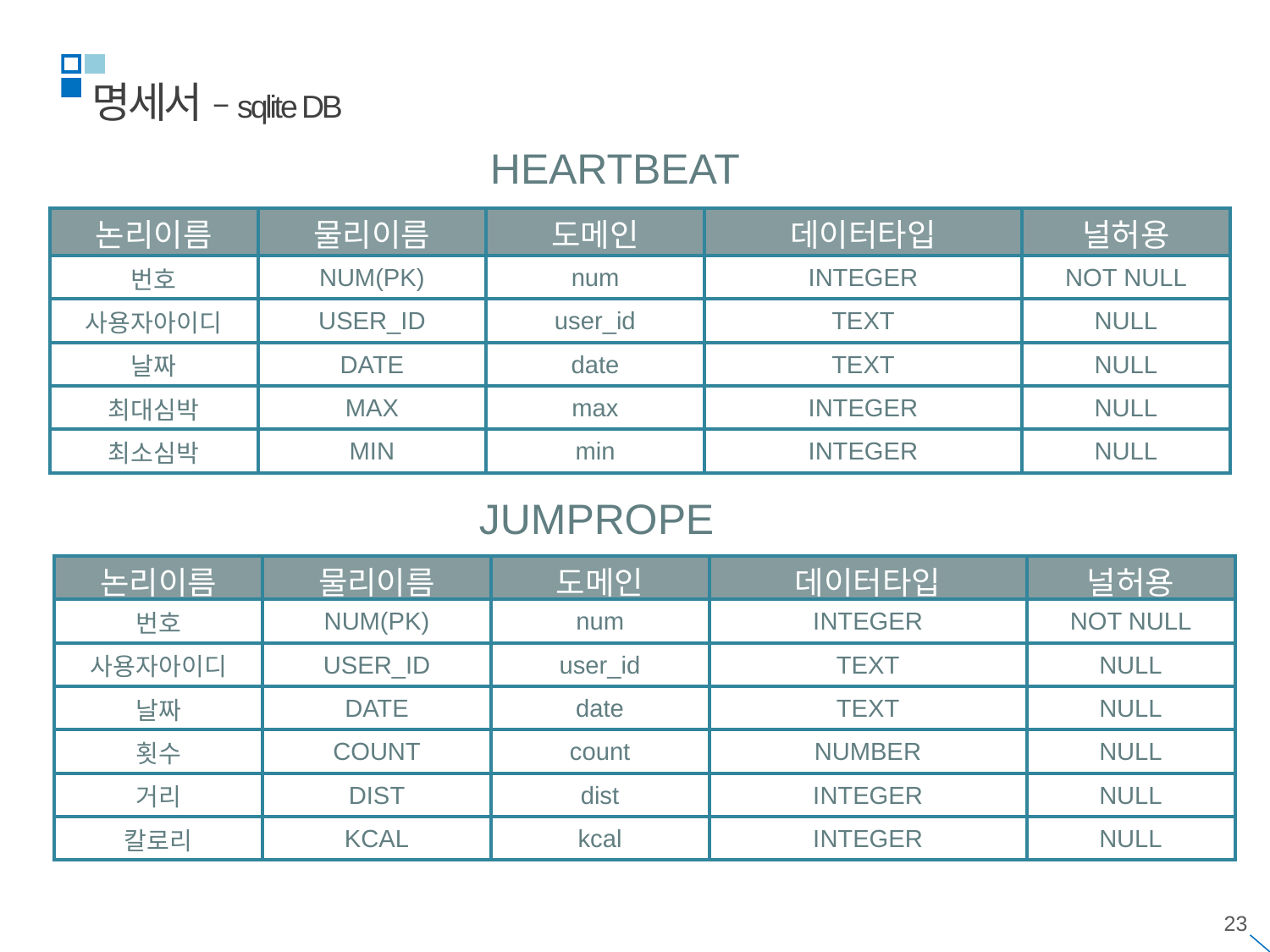

명세서 –sqlite DB
HEARTBEAT
| 논리이름 | 물리이름 | 도메인 | 데이터타입 | 널허용 |
| --- | --- | --- | --- | --- |
| 번호 | NUM(PK) | num | INTEGER | NOT NULL |
| 사용자아이디 | USER\_ID | user\_id | TEXT | NULL |
| 날짜 | DATE | date | TEXT | NULL |
| 최대심박 | MAX | max | INTEGER | NULL |
| 최소심박 | MIN | min | INTEGER | NULL |
JUMPROPE
| 논리이름 | 물리이름 | 도메인 | 데이터타입 | 널허용 |
| --- | --- | --- | --- | --- |
| 번호 | NUM(PK) | num | INTEGER | NOT NULL |
| 사용자아이디 | USER\_ID | user\_id | TEXT | NULL |
| 날짜 | DATE | date | TEXT | NULL |
| 횟수 | COUNT | count | NUMBER | NULL |
| 거리 | DIST | dist | INTEGER | NULL |
| 칼로리 | KCAL | kcal | INTEGER | NULL |